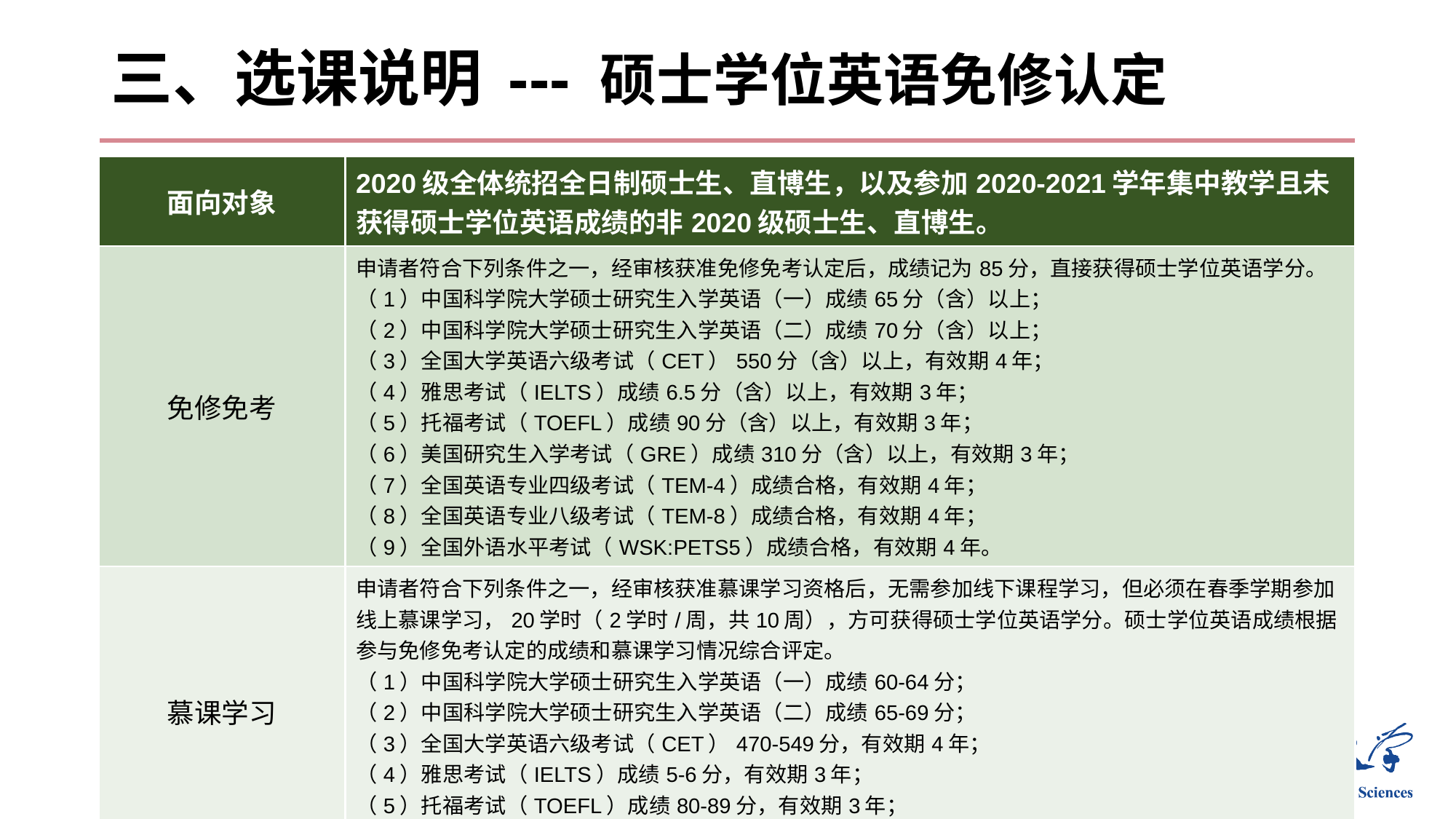

# 三、选课说明 --- 硕士学位英语免修认定
| 面向对象 | 2020级全体统招全日制硕士生、直博生，以及参加2020-2021学年集中教学且未获得硕士学位英语成绩的非2020级硕士生、直博生。 |
| --- | --- |
| 免修免考 | 申请者符合下列条件之一，经审核获准免修免考认定后，成绩记为85分，直接获得硕士学位英语学分。 （1）中国科学院大学硕士研究生入学英语（一）成绩65分（含）以上； （2）中国科学院大学硕士研究生入学英语（二）成绩70分（含）以上； （3）全国大学英语六级考试（CET）550分（含）以上，有效期4年； （4）雅思考试（IELTS）成绩6.5分（含）以上，有效期3年； （5）托福考试（TOEFL）成绩90分（含）以上，有效期3年； （6）美国研究生入学考试（GRE）成绩310分（含）以上，有效期3年； （7）全国英语专业四级考试（TEM-4）成绩合格，有效期4年； （8）全国英语专业八级考试（TEM-8）成绩合格，有效期4年； （9）全国外语水平考试（WSK:PETS5）成绩合格，有效期4年。 |
| 慕课学习 | 申请者符合下列条件之一，经审核获准慕课学习资格后，无需参加线下课程学习，但必须在春季学期参加线上慕课学习，20学时（2学时/周，共10周），方可获得硕士学位英语学分。硕士学位英语成绩根据参与免修免考认定的成绩和慕课学习情况综合评定。 （1）中国科学院大学硕士研究生入学英语（一）成绩60-64分； （2）中国科学院大学硕士研究生入学英语（二）成绩65-69分； （3）全国大学英语六级考试（CET）470-549分，有效期4年； （4）雅思考试（IELTS）成绩5-6分，有效期3年； （5）托福考试（TOEFL）成绩80-89分，有效期3年； （6）美国研究生入学考试（GRE）成绩280-309分，有效期3年。 |